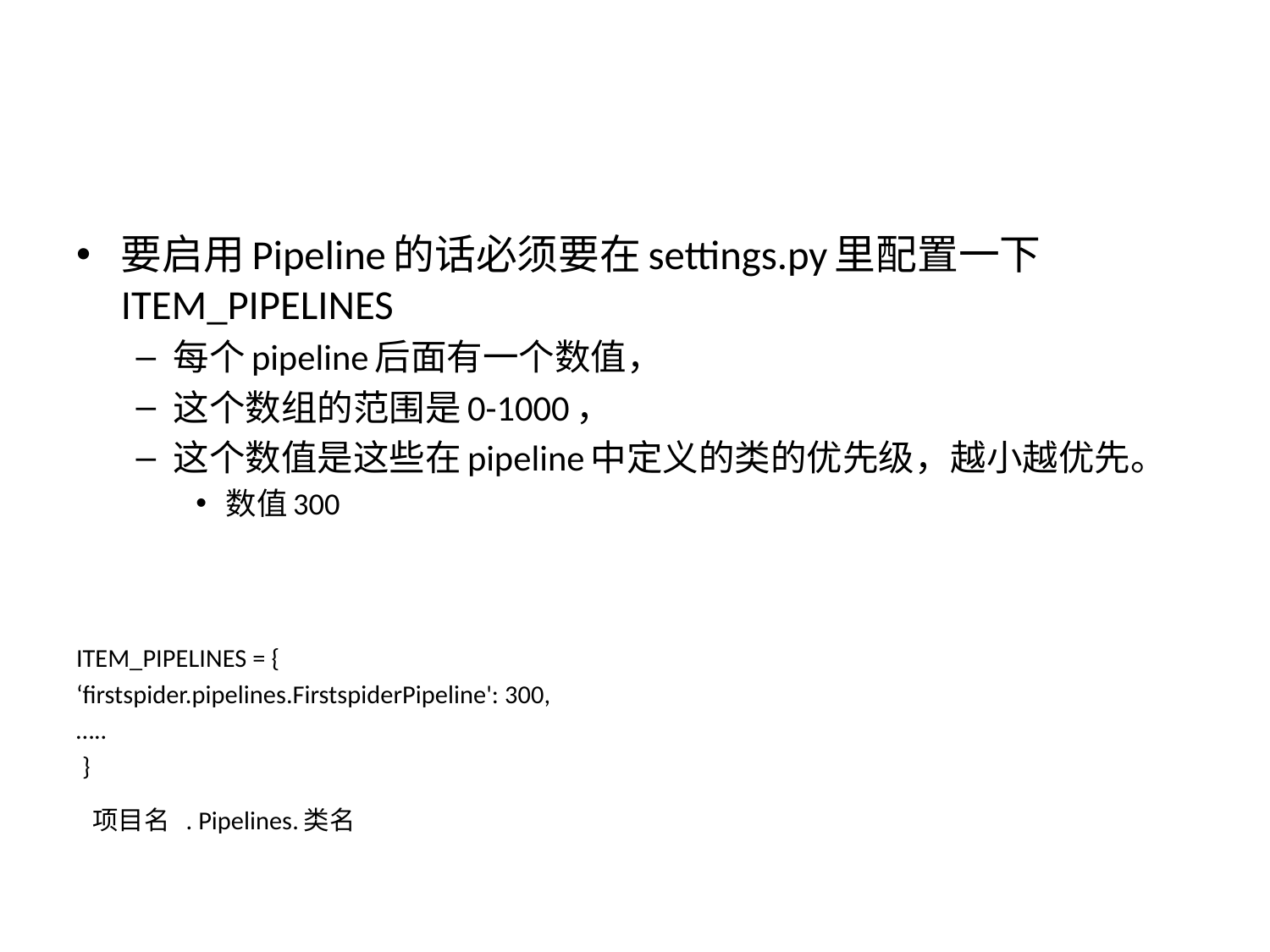

#
要启用Pipeline的话必须要在settings.py里配置一下ITEM_PIPELINES
每个pipeline后面有一个数值，
这个数组的范围是0-1000，
这个数值是这些在pipeline中定义的类的优先级，越小越优先。
数值300

ITEM_PIPELINES = {
‘firstspider.pipelines.FirstspiderPipeline': 300,
…..
 }
 项目名  . Pipelines.类名